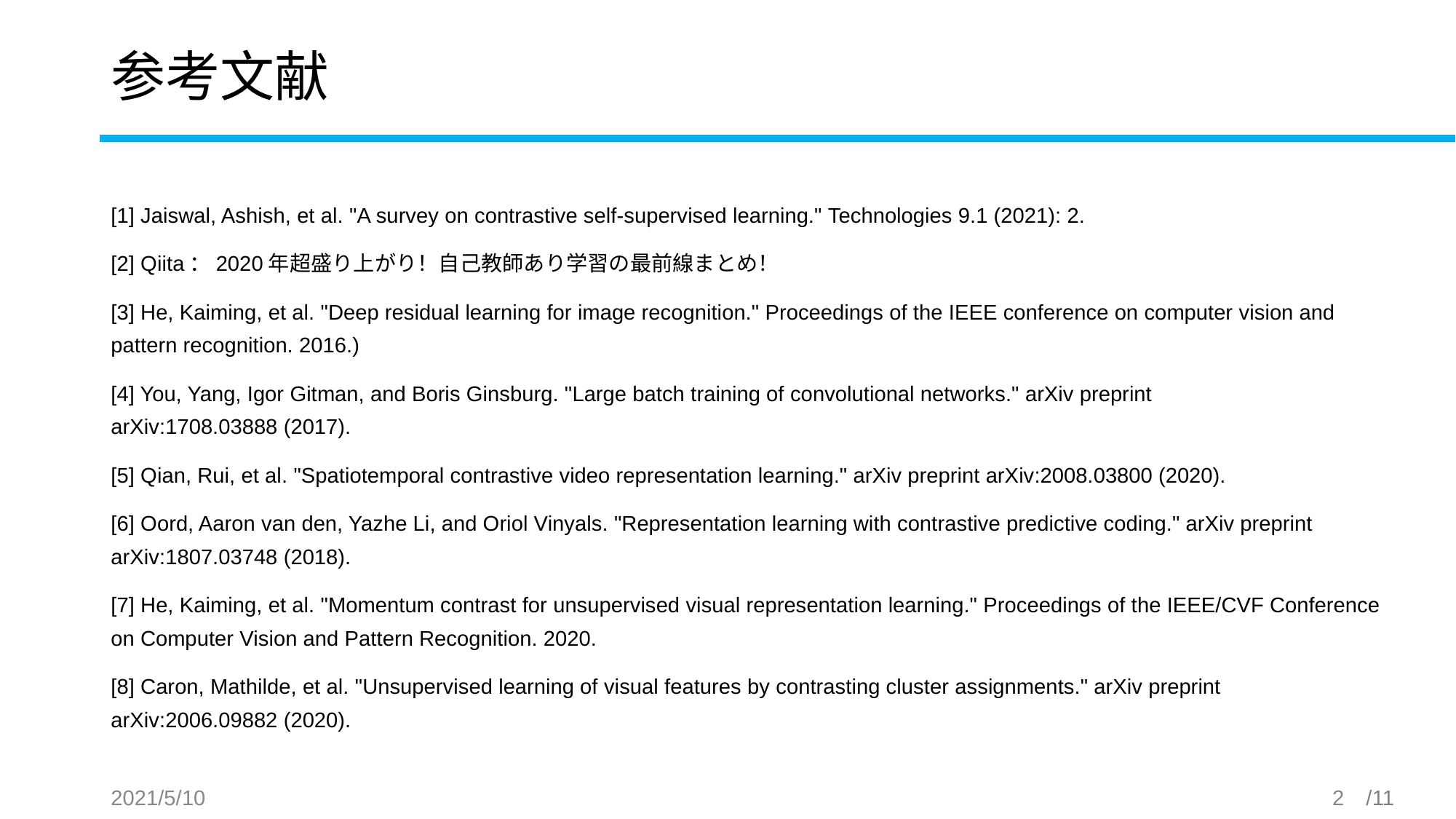

# 参考文献
[1] Jaiswal, Ashish, et al. "A survey on contrastive self-supervised learning." Technologies 9.1 (2021): 2.
[2] Qiita：2020年超盛り上がり！自己教師あり学習の最前線まとめ！
[3] He, Kaiming, et al. "Deep residual learning for image recognition." Proceedings of the IEEE conference on computer vision and pattern recognition. 2016.)
[4] You, Yang, Igor Gitman, and Boris Ginsburg. "Large batch training of convolutional networks." arXiv preprint arXiv:1708.03888 (2017).
[5] Qian, Rui, et al. "Spatiotemporal contrastive video representation learning." arXiv preprint arXiv:2008.03800 (2020).
[6] Oord, Aaron van den, Yazhe Li, and Oriol Vinyals. "Representation learning with contrastive predictive coding." arXiv preprint arXiv:1807.03748 (2018).
[7] He, Kaiming, et al. "Momentum contrast for unsupervised visual representation learning." Proceedings of the IEEE/CVF Conference on Computer Vision and Pattern Recognition. 2020.
[8] Caron, Mathilde, et al. "Unsupervised learning of visual features by contrasting cluster assignments." arXiv preprint arXiv:2006.09882 (2020).
2021/5/10
2